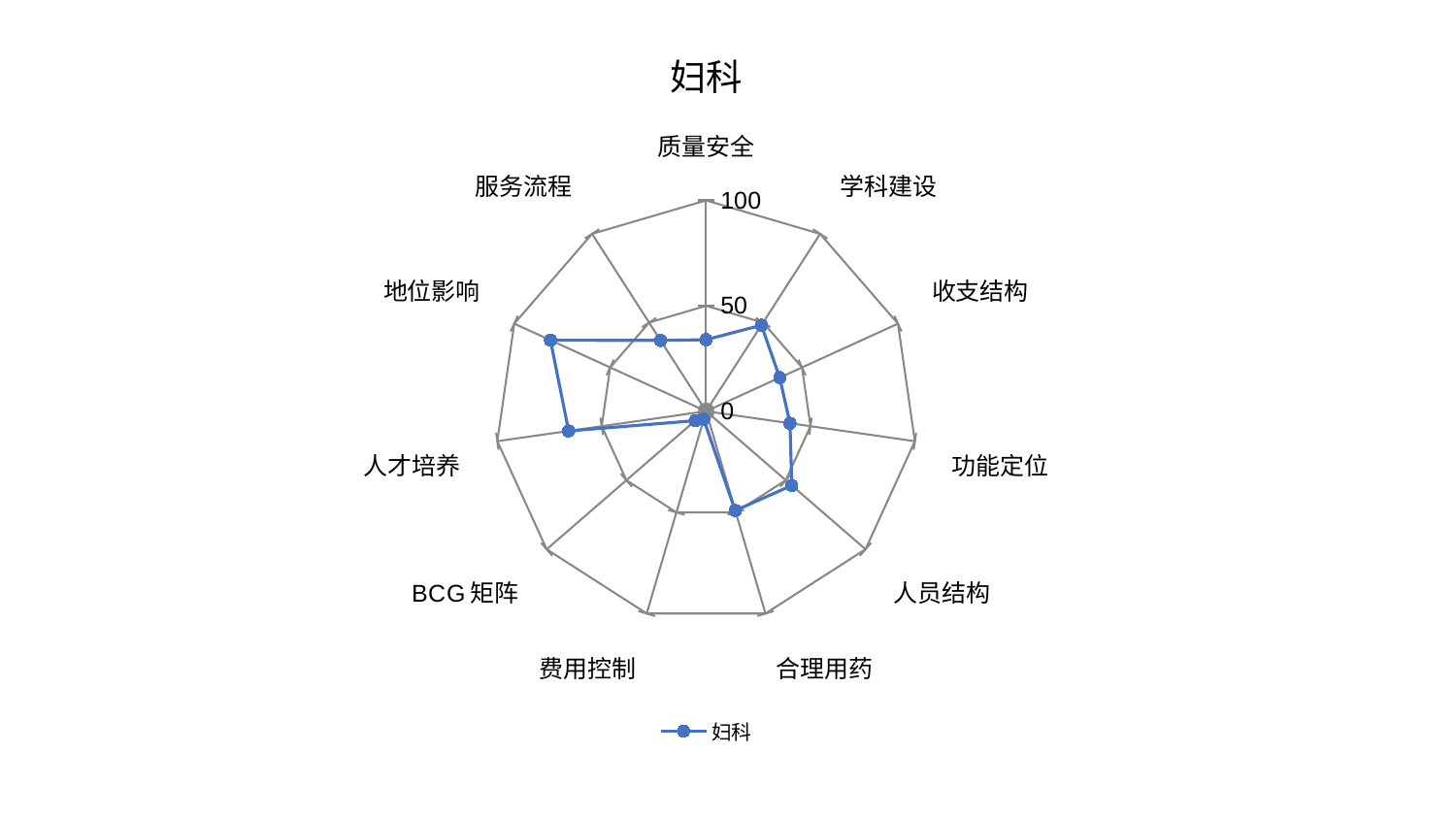

### Chart: 妇科

| Category | 妇科 |
|---|---|
| 质量安全 | 33.940054871574844 |
| 学科建设 | 48.514869858607305 |
| 收支结构 | 38.378775422573234 |
| 功能定位 | 40.1871541180484 |
| 人员结构 | 53.763041200081815 |
| 合理用药 | 49.090391508652075 |
| 费用控制 | 4.022509525635158 |
| BCG矩阵 | 6.8743936036629405 |
| 人才培养 | 65.84851364891658 |
| 地位影响 | 81.10673620857463 |
| 服务流程 | 39.931720899648525 |
132